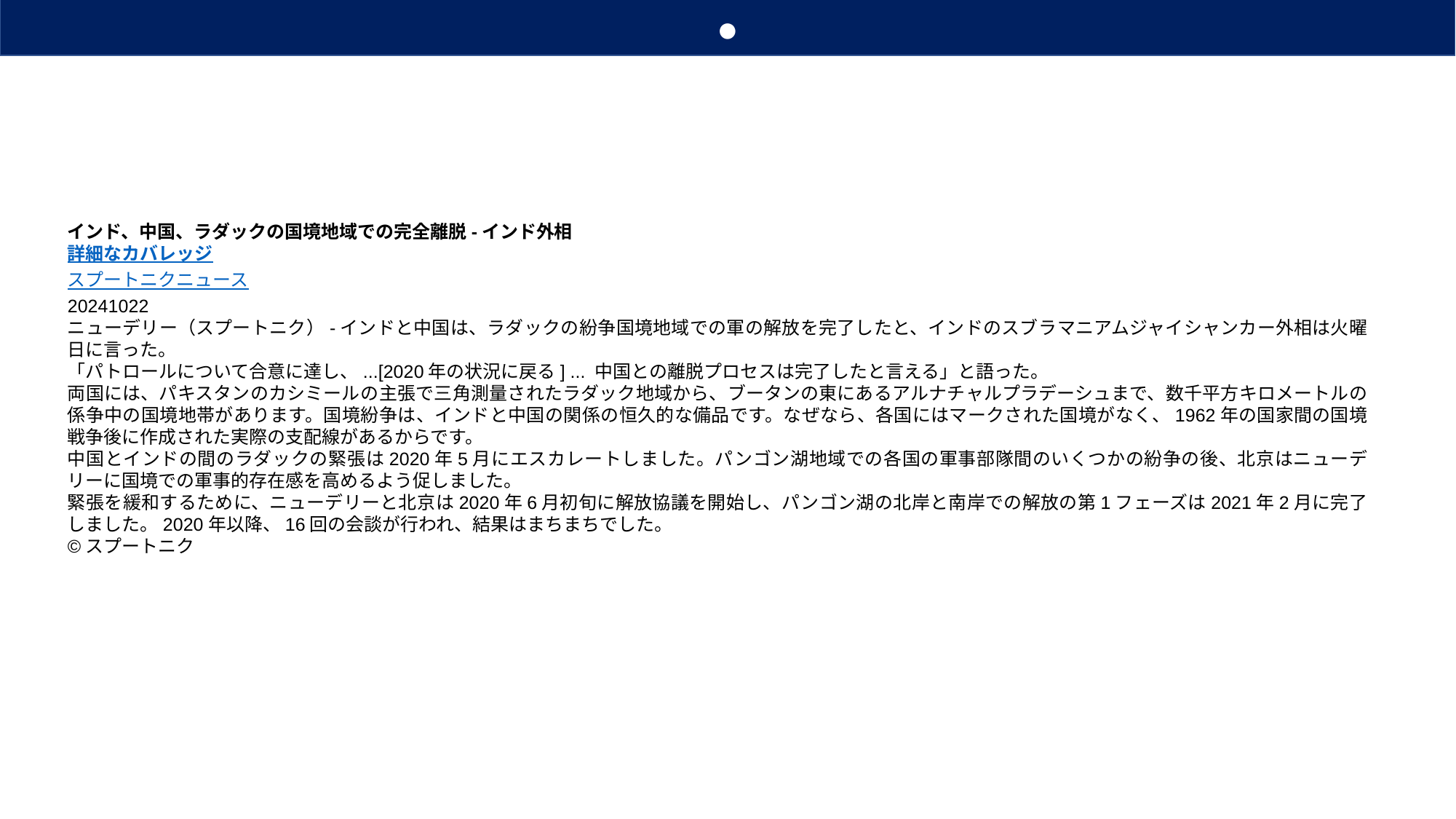

●
インド、中国、ラダックの国境地域での完全離脱-インド外相
詳細なカバレッジ
スプートニクニュース
20241022
ニューデリー（スプートニク）-インドと中国は、ラダックの紛争国境地域での軍の解放を完了したと、インドのスブラマニアムジャイシャンカー外相は火曜日に言った。
「パトロールについて合意に達し、...[2020年の状況に戻る] ... 中国との離脱プロセスは完了したと言える」と語った。
両国には、パキスタンのカシミールの主張で三角測量されたラダック地域から、ブータンの東にあるアルナチャルプラデーシュまで、数千平方キロメートルの係争中の国境地帯があります。国境紛争は、インドと中国の関係の恒久的な備品です。なぜなら、各国にはマークされた国境がなく、1962年の国家間の国境戦争後に作成された実際の支配線があるからです。
中国とインドの間のラダックの緊張は2020年5月にエスカレートしました。パンゴン湖地域での各国の軍事部隊間のいくつかの紛争の後、北京はニューデリーに国境での軍事的存在感を高めるよう促しました。
緊張を緩和するために、ニューデリーと北京は2020年6月初旬に解放協議を開始し、パンゴン湖の北岸と南岸での解放の第1フェーズは2021年2月に完了しました。2020年以降、16回の会談が行われ、結果はまちまちでした。
©スプートニク